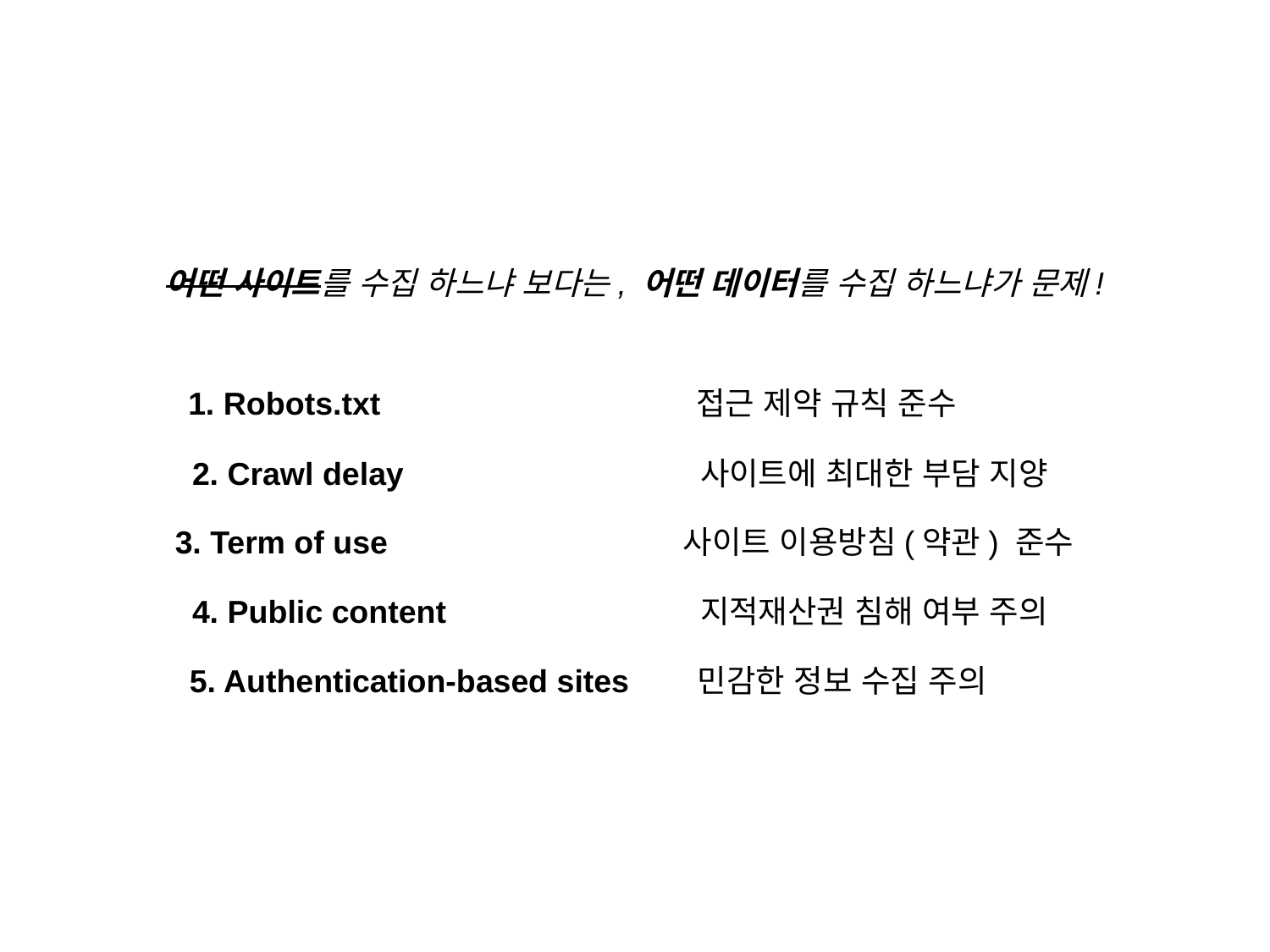

어떤 사이트를 수집 하느냐 보다는, 어떤 데이터를 수집 하느냐가 문제!
1. Robots.txt			접근 제약 규칙 준수
2. Crawl delay			사이트에 최대한 부담 지양
3. Term of use			사이트 이용방침(약관) 준수
4. Public content		지적재산권 침해 여부 주의
5. Authentication-based sites	민감한 정보 수집 주의